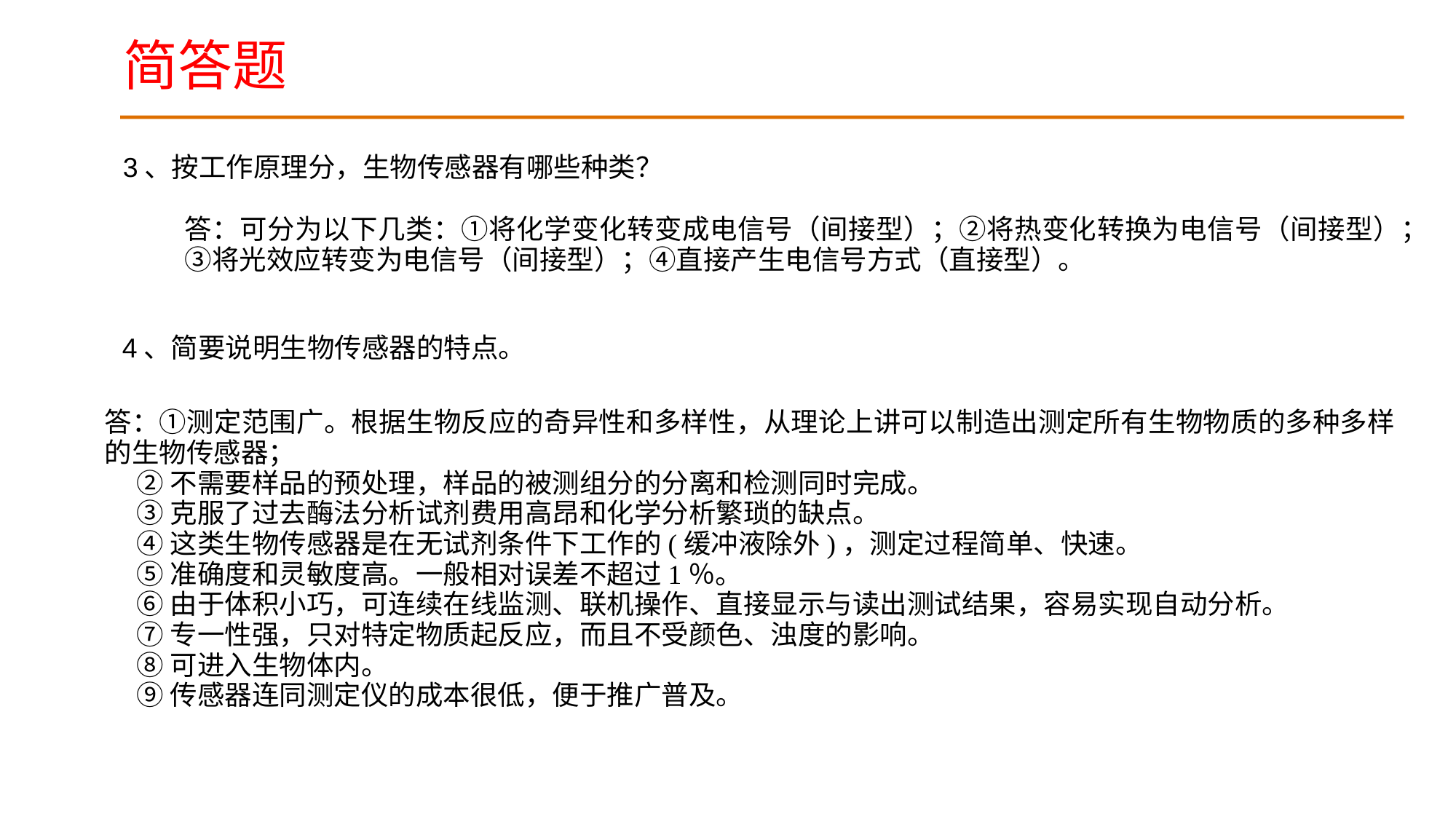

简答题
3、按工作原理分，生物传感器有哪些种类？
答：可分为以下几类：①将化学变化转变成电信号（间接型）；②将热变化转换为电信号（间接型）；③将光效应转变为电信号（间接型）；④直接产生电信号方式（直接型）。
4、简要说明生物传感器的特点。
答：①测定范围广。根据生物反应的奇异性和多样性，从理论上讲可以制造出测定所有生物物质的多种多样的生物传感器；
②不需要样品的预处理，样品的被测组分的分离和检测同时完成。
③克服了过去酶法分析试剂费用高昂和化学分析繁琐的缺点。
④这类生物传感器是在无试剂条件下工作的(缓冲液除外)，测定过程简单、快速。
⑤准确度和灵敏度高。一般相对误差不超过1％。
⑥由于体积小巧，可连续在线监测、联机操作、直接显示与读出测试结果，容易实现自动分析。
⑦专一性强，只对特定物质起反应，而且不受颜色、浊度的影响。
⑧可进入生物体内。
⑨传感器连同测定仪的成本很低，便于推广普及。